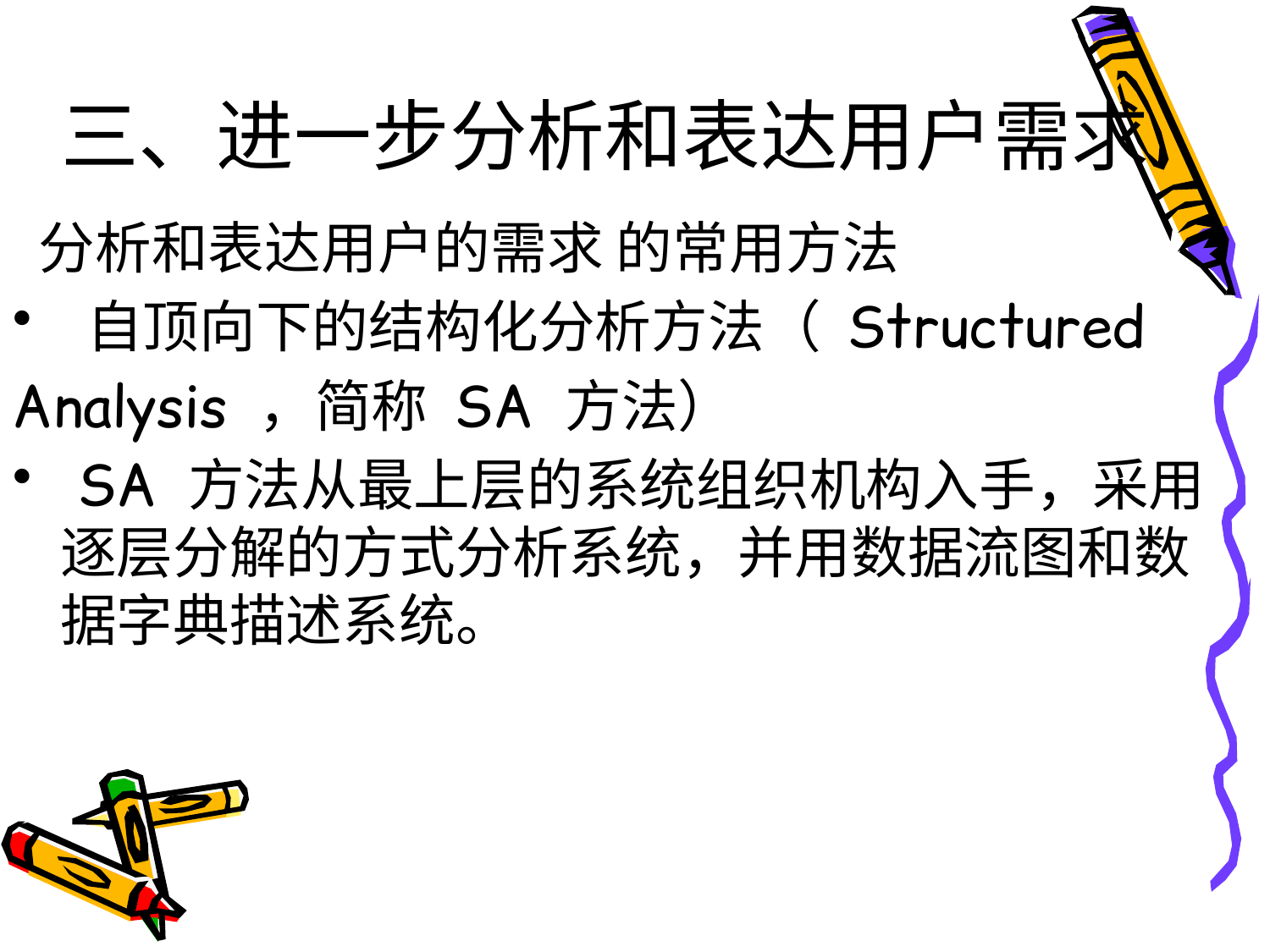

# 三、进一步分析和表达用户需求
 分析和表达用户的需求 的常用方法
 自顶向下的结构化分析方法（ Structured
Analysis ，简称 SA 方法）
 SA 方法从最上层的系统组织机构入手，采用逐层分解的方式分析系统，并用数据流图和数据字典描述系统。